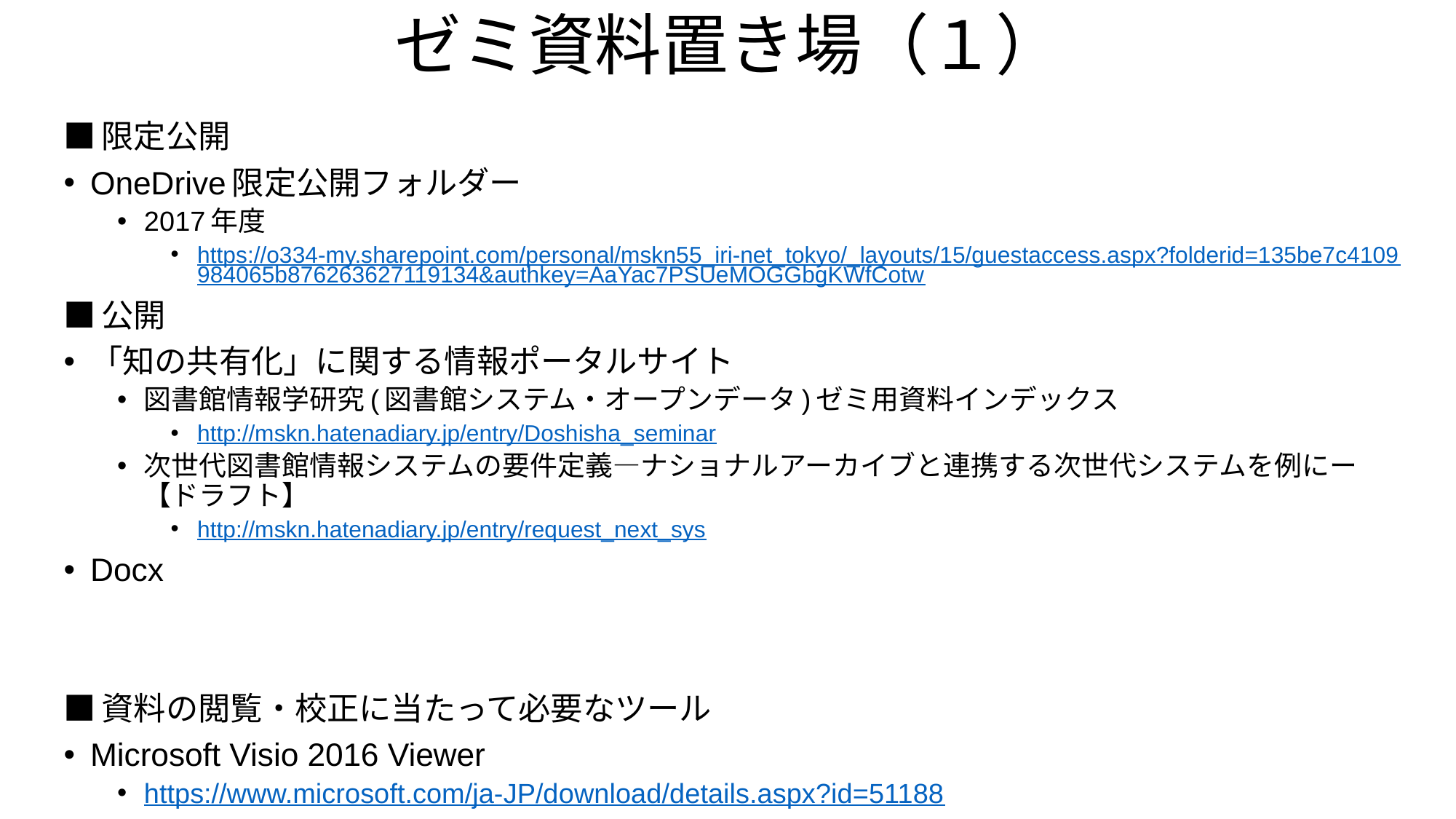

# ゼミ資料置き場（１）
■限定公開
OneDrive限定公開フォルダー
2017年度
https://o334-my.sharepoint.com/personal/mskn55_iri-net_tokyo/_layouts/15/guestaccess.aspx?folderid=135be7c4109984065b876263627119134&authkey=AaYac7PSUeMOGGbgKWfCotw
■公開
「知の共有化」に関する情報ポータルサイト
図書館情報学研究(図書館システム・オープンデータ)ゼミ用資料インデックス
http://mskn.hatenadiary.jp/entry/Doshisha_seminar
次世代図書館情報システムの要件定義―ナショナルアーカイブと連携する次世代システムを例にー【ドラフト】
http://mskn.hatenadiary.jp/entry/request_next_sys
Docx

■資料の閲覧・校正に当たって必要なツール
Microsoft Visio 2016 Viewer
https://www.microsoft.com/ja-JP/download/details.aspx?id=51188